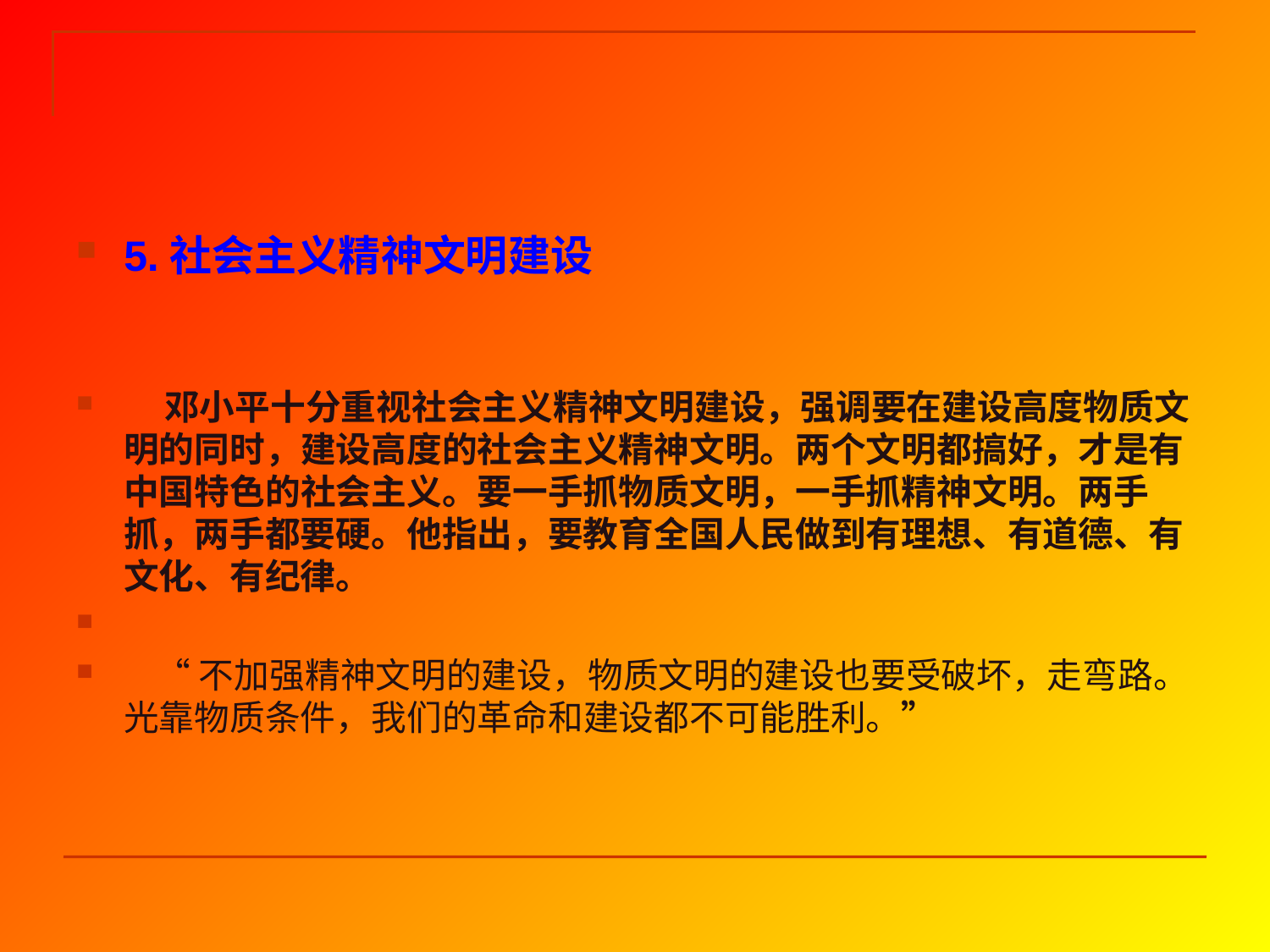

5.社会主义精神文明建设

    邓小平十分重视社会主义精神文明建设，强调要在建设高度物质文明的同时，建设高度的社会主义精神文明。两个文明都搞好，才是有中国特色的社会主义。要一手抓物质文明，一手抓精神文明。两手抓，两手都要硬。他指出，要教育全国人民做到有理想、有道德、有文化、有纪律。

    “不加强精神文明的建设，物质文明的建设也要受破坏，走弯路。光靠物质条件，我们的革命和建设都不可能胜利。”